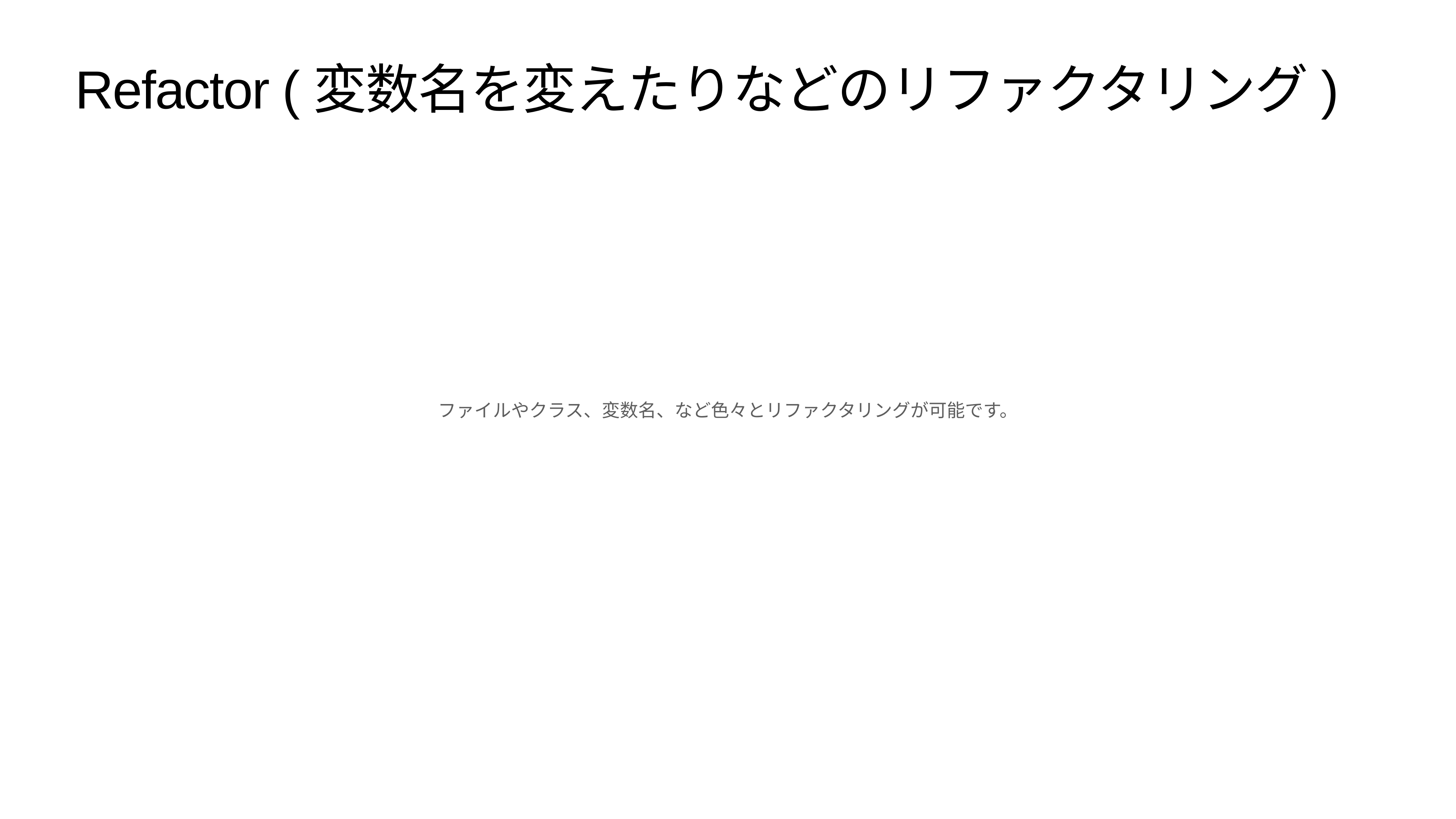

25
# Refactor (変数名を変えたりなどのリファクタリング)
ファイルやクラス、変数名、など色々とリファクタリングが可能です。